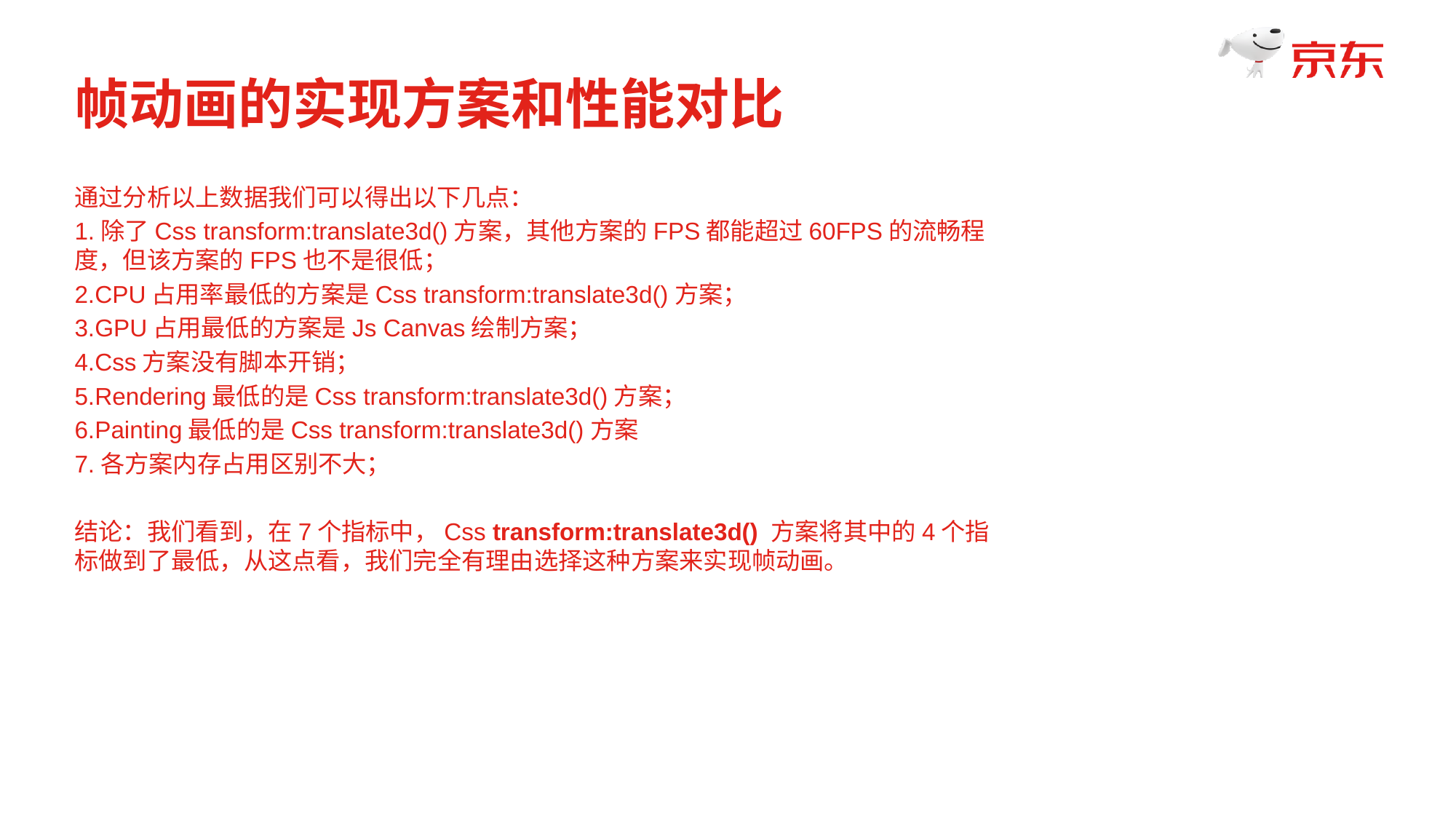

帧动画的实现方案和性能对比

通过分析以上数据我们可以得出以下几点：
1.除了Css transform:translate3d()方案，其他方案的FPS都能超过60FPS的流畅程度，但该方案的FPS也不是很低；
2.CPU占用率最低的方案是Css transform:translate3d()方案；
3.GPU占用最低的方案是Js Canvas绘制方案；
4.Css方案没有脚本开销；
5.Rendering最低的是Css transform:translate3d()方案；
6.Painting最低的是Css transform:translate3d()方案
7.各方案内存占用区别不大；

结论：我们看到，在7个指标中，Css transform:translate3d() 方案将其中的4个指标做到了最低，从这点看，我们完全有理由选择这种方案来实现帧动画。